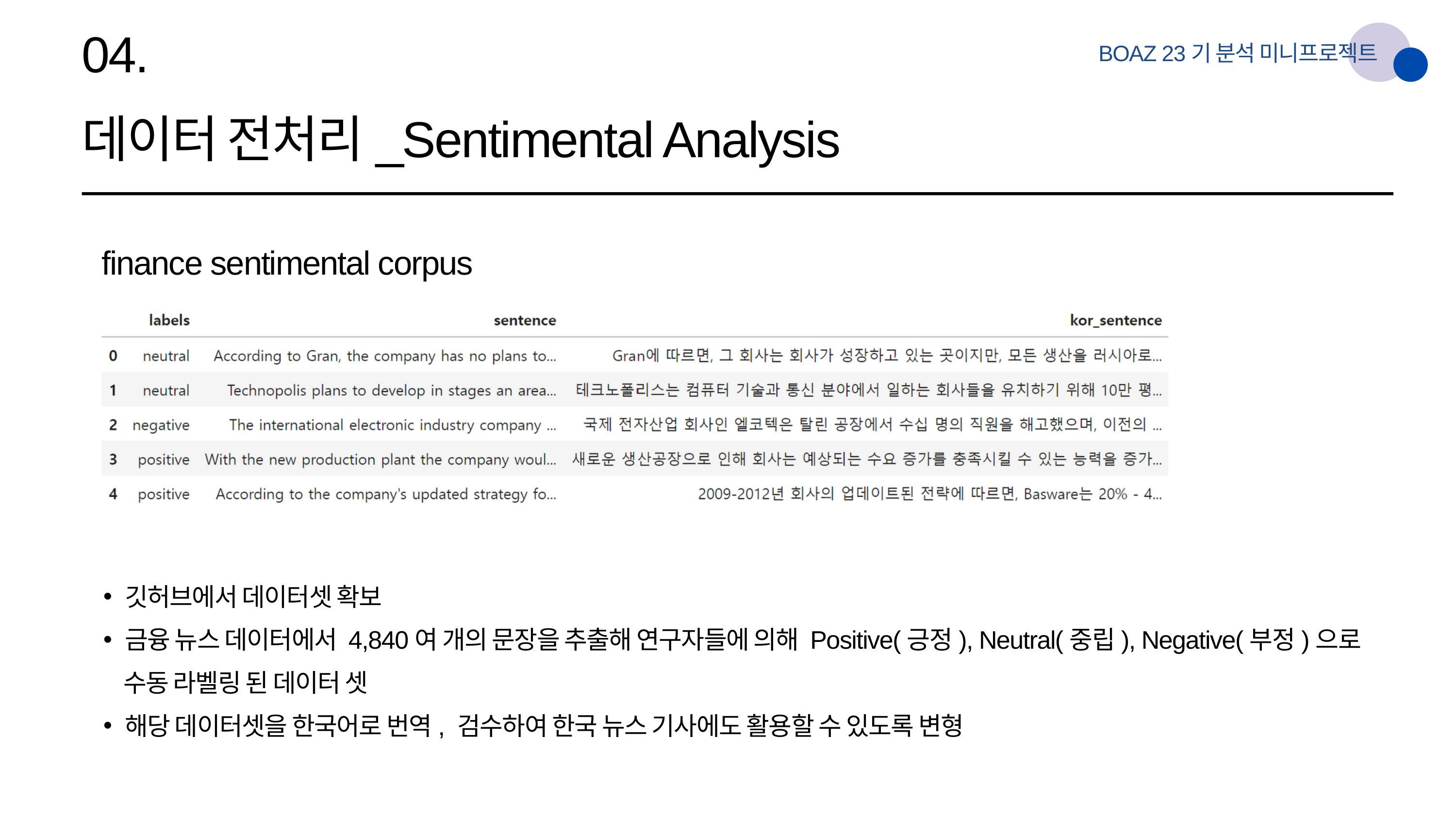

04.

BOAZ 23기 분석 미니프로젝트

데이터 전처리_Sentimental Analysis

finance sentimental corpus

깃허브에서 데이터셋 확보
금융 뉴스 데이터에서 4,840여 개의 문장을 추출해 연구자들에 의해 Positive(긍정), Neutral(중립), Negative(부정)으로
       수동 라벨링 된 데이터 셋
해당 데이터셋을 한국어로 번역, 검수하여 한국 뉴스 기사에도 활용할 수 있도록 변형